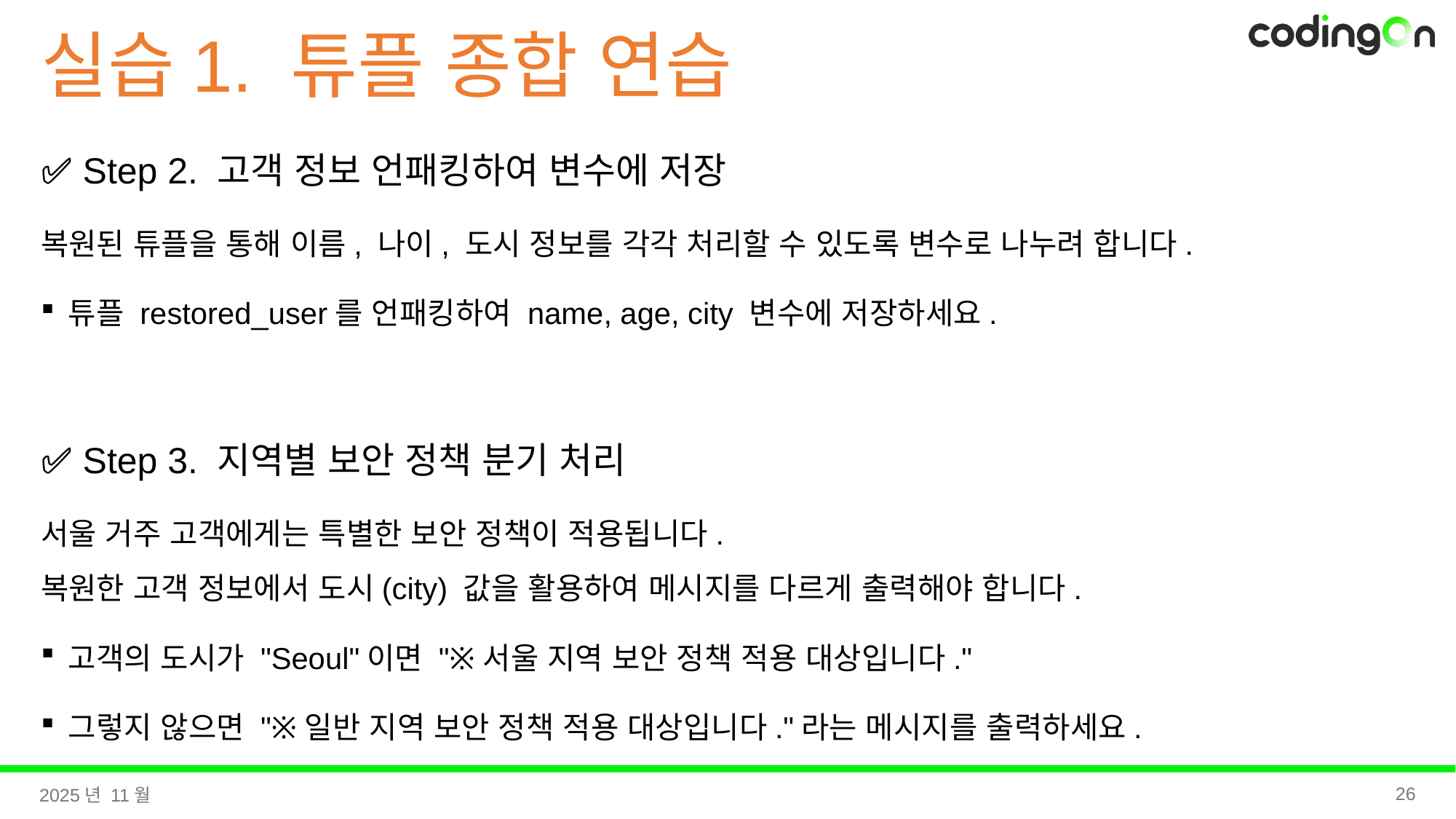

실습1. 튜플 종합 연습
✅ Step 2. 고객 정보 언패킹하여 변수에 저장
복원된 튜플을 통해 이름, 나이, 도시 정보를 각각 처리할 수 있도록 변수로 나누려 합니다.
튜플 restored_user를 언패킹하여 name, age, city 변수에 저장하세요.

✅ Step 3. 지역별 보안 정책 분기 처리
서울 거주 고객에게는 특별한 보안 정책이 적용됩니다.
복원한 고객 정보에서 도시(city) 값을 활용하여 메시지를 다르게 출력해야 합니다.
고객의 도시가 "Seoul"이면 "※ 서울 지역 보안 정책 적용 대상입니다."
그렇지 않으면 "※ 일반 지역 보안 정책 적용 대상입니다."라는 메시지를 출력하세요.

26
2025년 11월